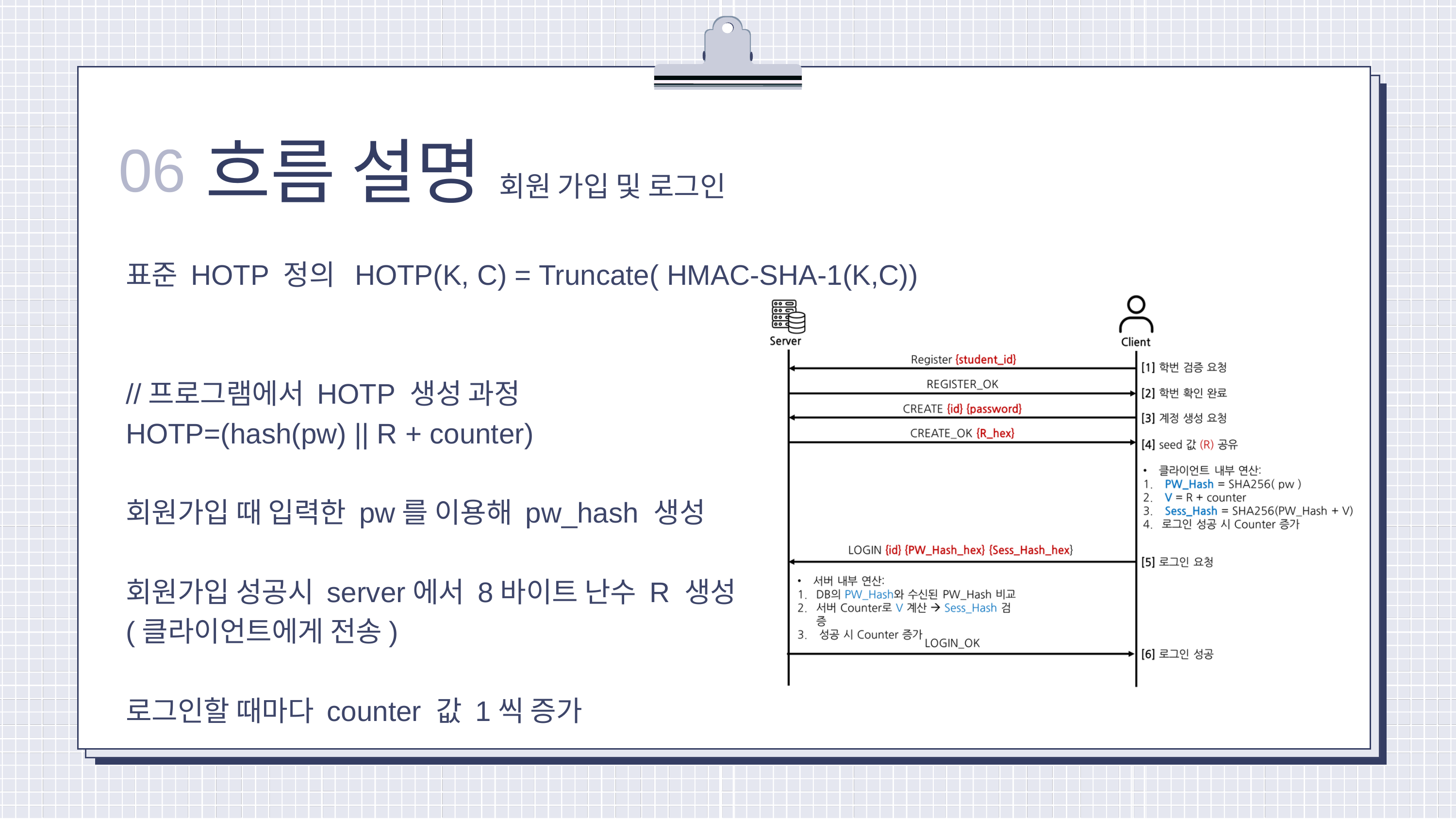

흐름 설명
06
회원 가입 및 로그인
표준 HOTP 정의  HOTP(K, C) = Truncate( HMAC-SHA-1(K,C))

//프로그램에서 HOTP 생성 과정
HOTP=(hash(pw) || R + counter)

회원가입 때 입력한 pw를 이용해 pw_hash 생성

회원가입 성공시 server에서 8바이트 난수 R 생성
(클라이언트에게 전송)

로그인할 때마다 counter 값 1씩 증가